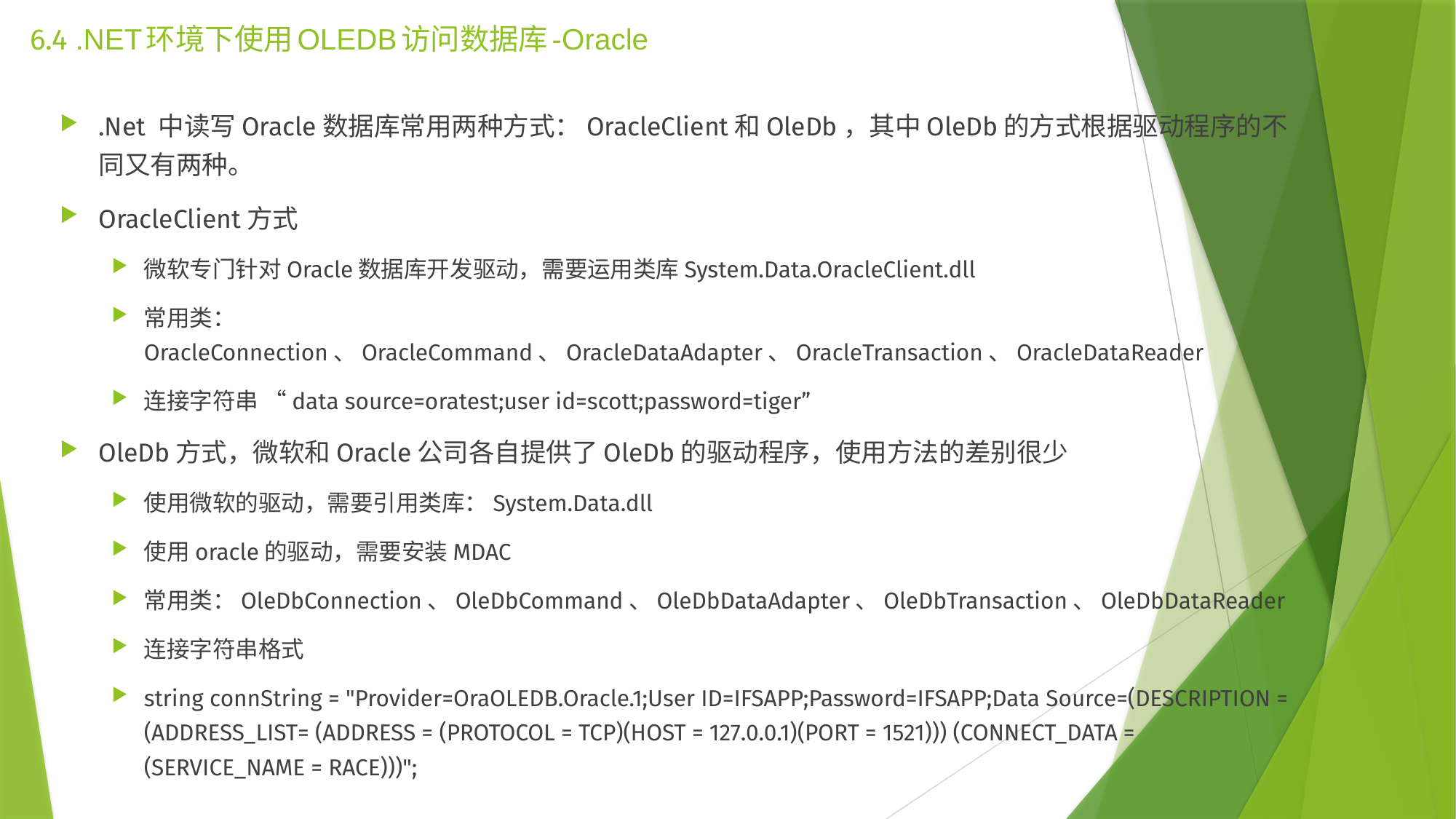

# 6.4 .NET环境下使用OLEDB访问数据库-Oracle
.Net 中读写Oracle数据库常用两种方式：OracleClient和OleDb，其中OleDb的方式根据驱动程序的不同又有两种。
OracleClient方式
微软专门针对Oracle数据库开发驱动，需要运用类库System.Data.OracleClient.dll
常用类：OracleConnection、OracleCommand、OracleDataAdapter、OracleTransaction、OracleDataReader
连接字符串 “data source=oratest;user id=scott;password=tiger”
OleDb方式，微软和Oracle公司各自提供了OleDb的驱动程序，使用方法的差别很少
使用微软的驱动，需要引用类库：System.Data.dll
使用oracle的驱动，需要安装MDAC
常用类：OleDbConnection、OleDbCommand、OleDbDataAdapter、OleDbTransaction、OleDbDataReader
连接字符串格式
string connString = "Provider=OraOLEDB.Oracle.1;User ID=IFSAPP;Password=IFSAPP;Data Source=(DESCRIPTION = (ADDRESS_LIST= (ADDRESS = (PROTOCOL = TCP)(HOST = 127.0.0.1)(PORT = 1521))) (CONNECT_DATA = (SERVICE_NAME = RACE)))";